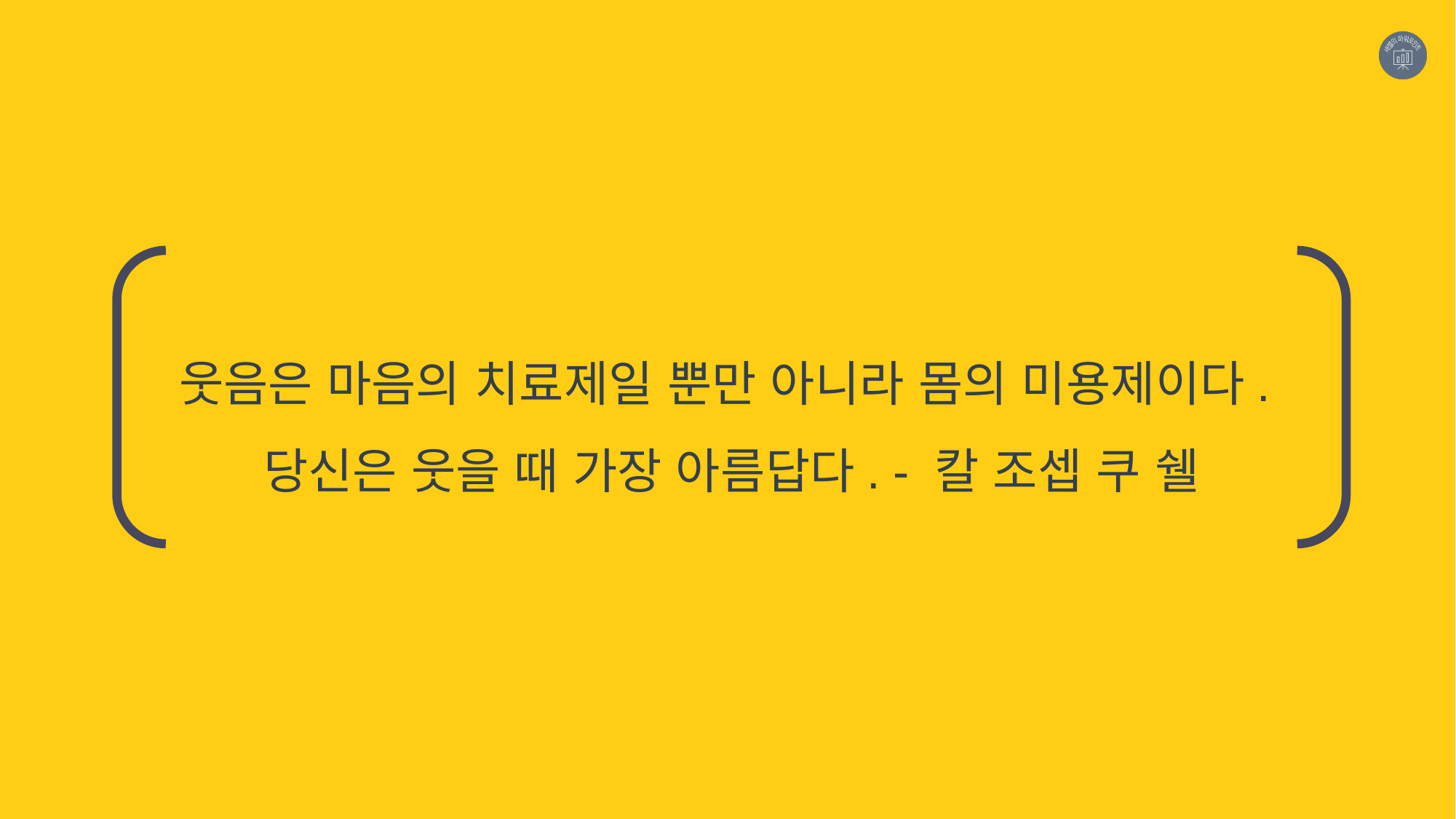

웃음은 마음의 치료제일 뿐만 아니라 몸의 미용제이다.
당신은 웃을 때 가장 아름답다. - 칼 조셉 쿠 쉘